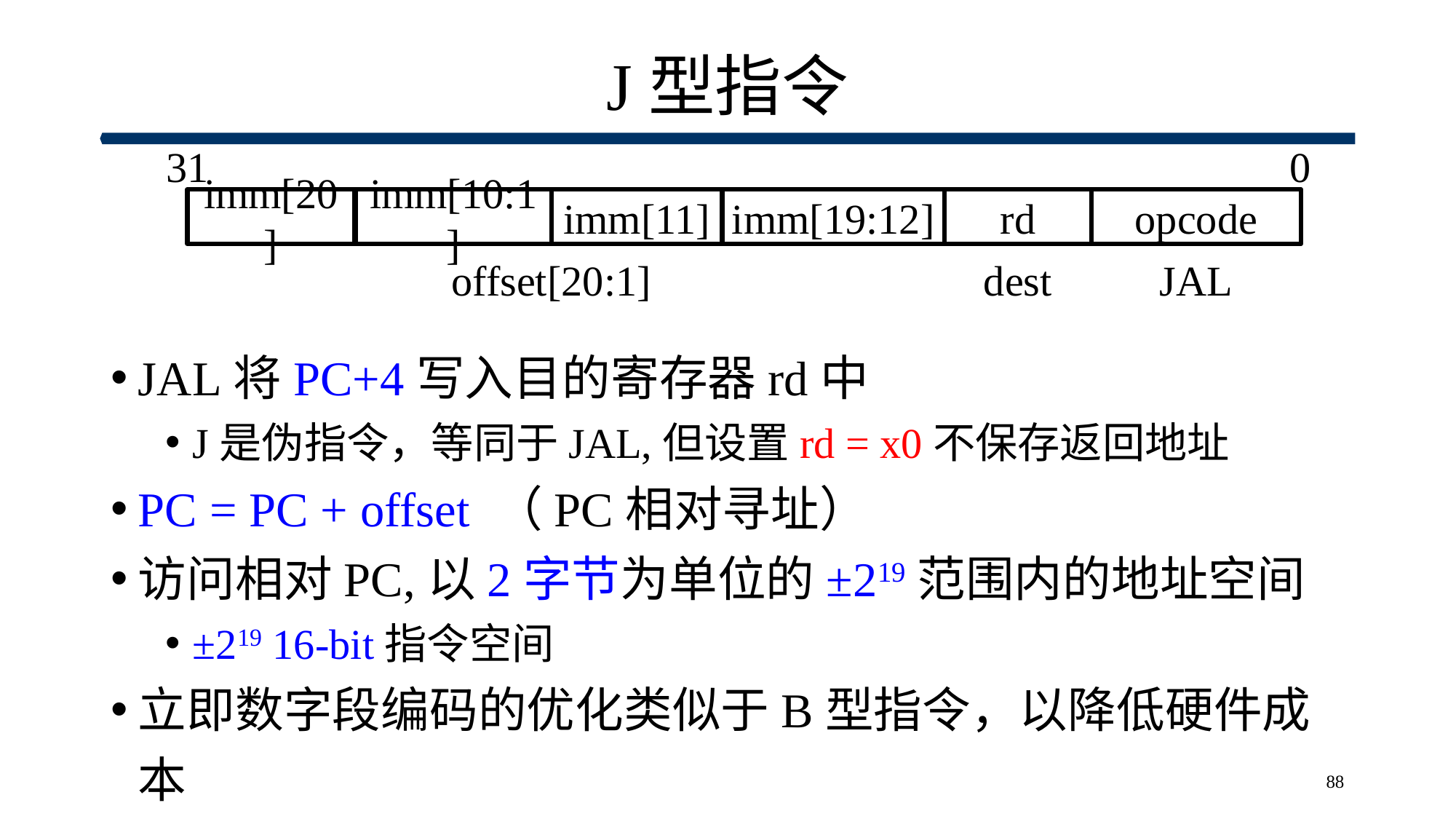

# J型指令
0
31
imm[20]
imm[10:1]
imm[11]
imm[19:12]
rd
opcode
offset[20:1]
dest
JAL

JAL将PC+4写入目的寄存器rd中
J是伪指令，等同于JAL,但设置rd = x0不保存返回地址
PC = PC + offset （PC相对寻址）
访问相对PC,以2字节为单位的±219范围内的地址空间
±219 16-bit指令空间
立即数字段编码的优化类似于B型指令，以降低硬件成本
88